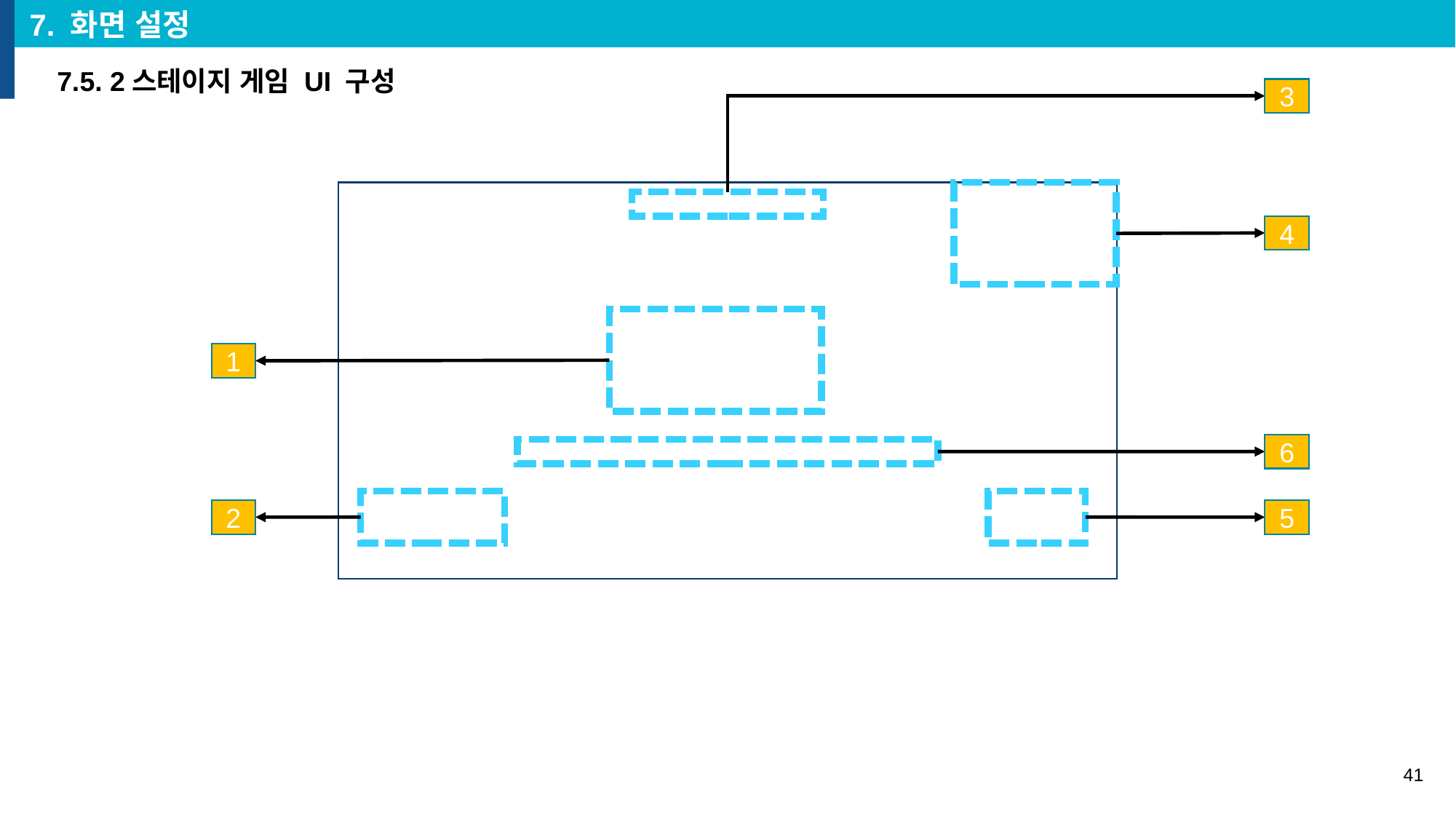

7. 화면 설정
7.5. 2스테이지 게임 UI 구성
3

4

1
6

2
5
41